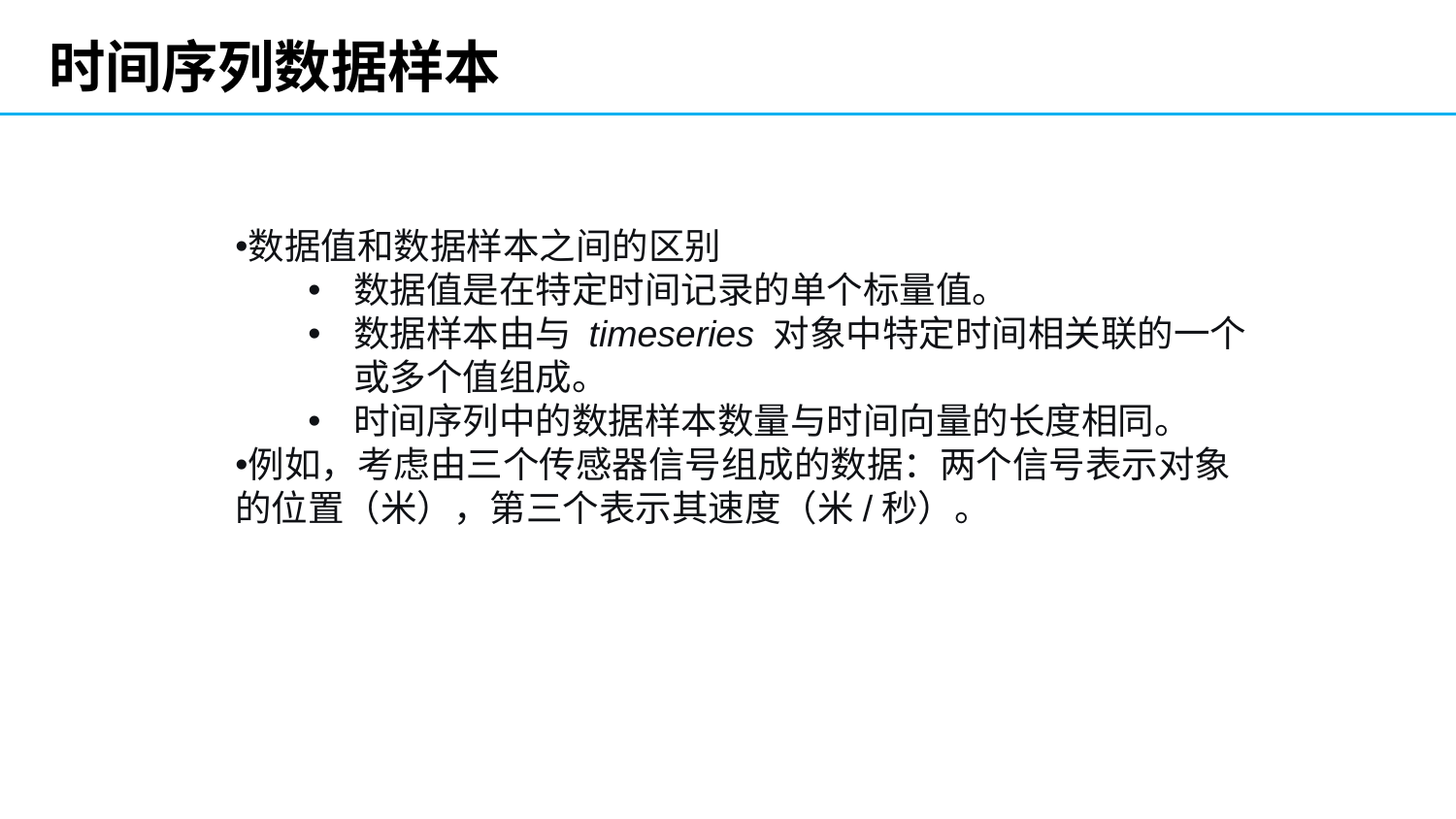

# 时间序列数据样本
数据值和数据样本之间的区别
数据值是在特定时间记录的单个标量值。
数据样本由与 timeseries 对象中特定时间相关联的一个或多个值组成。
时间序列中的数据样本数量与时间向量的长度相同。
例如，考虑由三个传感器信号组成的数据：两个信号表示对象的位置（米），第三个表示其速度（米/秒）。